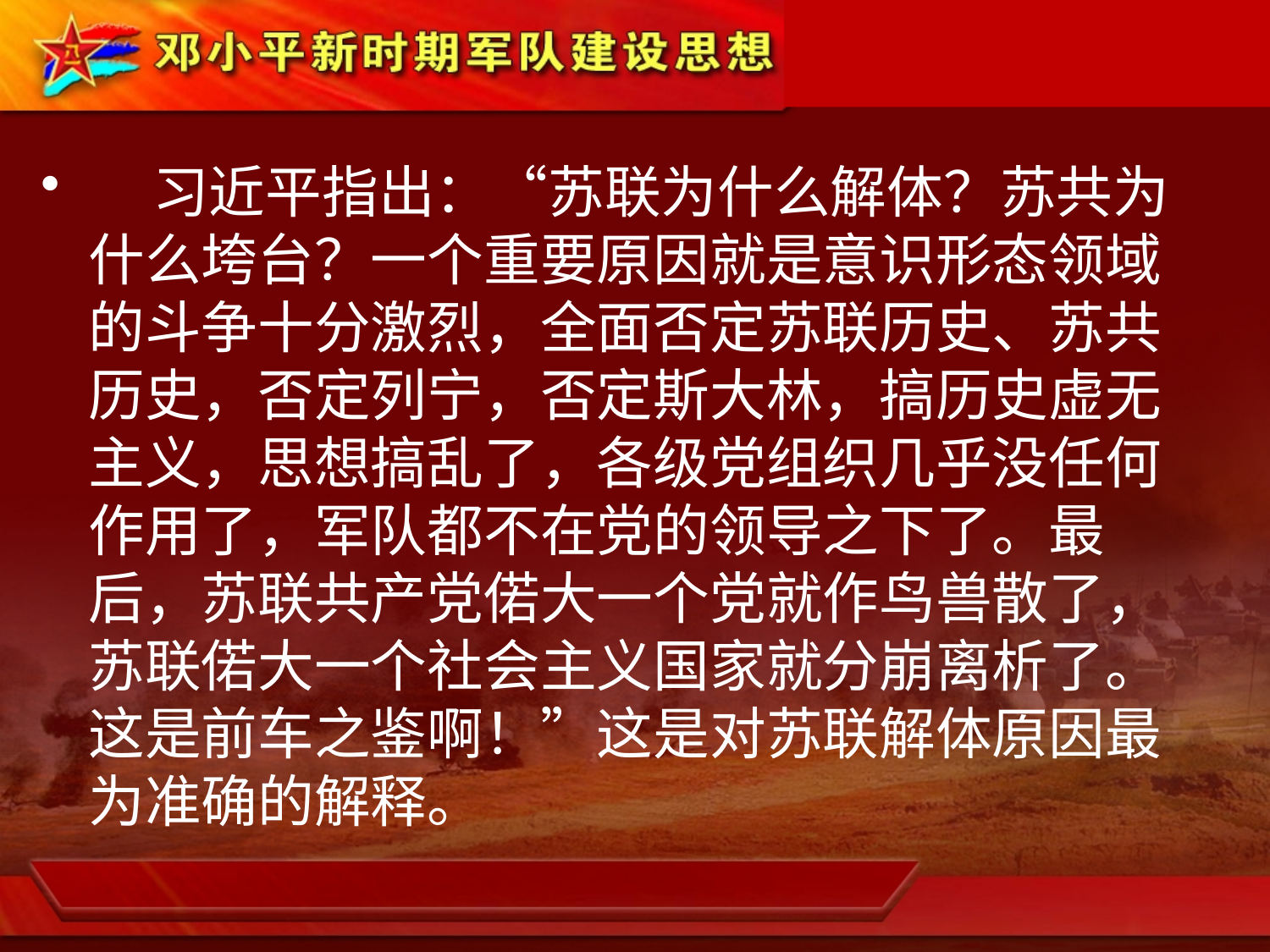

习近平指出：“苏联为什么解体？苏共为什么垮台？一个重要原因就是意识形态领域的斗争十分激烈，全面否定苏联历史、苏共历史，否定列宁，否定斯大林，搞历史虚无主义，思想搞乱了，各级党组织几乎没任何作用了，军队都不在党的领导之下了。最后，苏联共产党偌大一个党就作鸟兽散了，苏联偌大一个社会主义国家就分崩离析了。这是前车之鉴啊！”这是对苏联解体原因最为准确的解释。